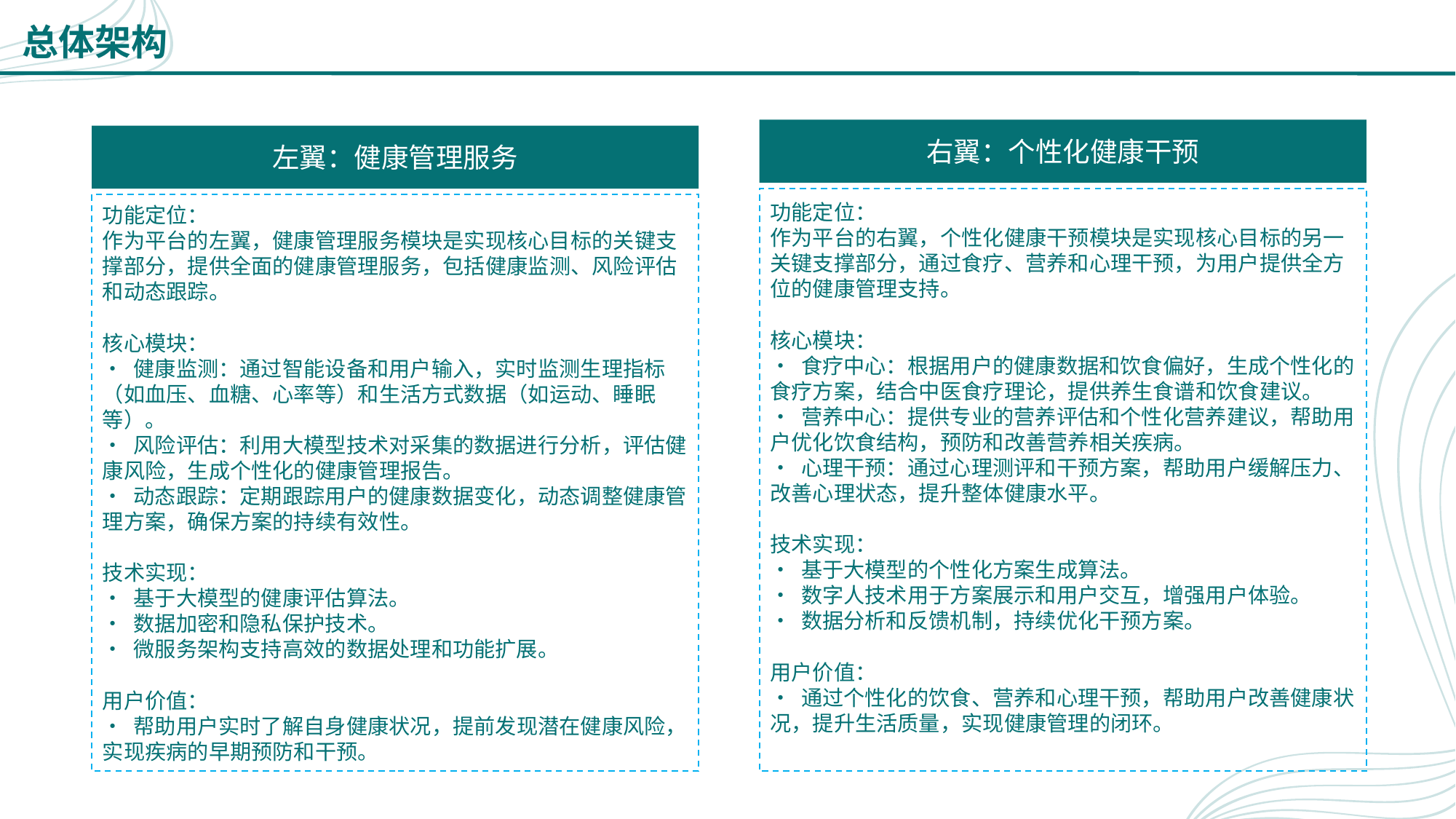

总体架构
右翼：个性化健康干预
左翼：健康管理服务
功能定位：
作为平台的右翼，个性化健康干预模块是实现核心目标的另一关键支撑部分，通过食疗、营养和心理干预，为用户提供全方位的健康管理支持。

核心模块：
• 食疗中心：根据用户的健康数据和饮食偏好，生成个性化的食疗方案，结合中医食疗理论，提供养生食谱和饮食建议。
• 营养中心：提供专业的营养评估和个性化营养建议，帮助用户优化饮食结构，预防和改善营养相关疾病。
• 心理干预：通过心理测评和干预方案，帮助用户缓解压力、改善心理状态，提升整体健康水平。

技术实现：
• 基于大模型的个性化方案生成算法。
• 数字人技术用于方案展示和用户交互，增强用户体验。
• 数据分析和反馈机制，持续优化干预方案。

用户价值：
• 通过个性化的饮食、营养和心理干预，帮助用户改善健康状况，提升生活质量，实现健康管理的闭环。

功能定位：
作为平台的左翼，健康管理服务模块是实现核心目标的关键支撑部分，提供全面的健康管理服务，包括健康监测、风险评估和动态跟踪。

核心模块：
• 健康监测：通过智能设备和用户输入，实时监测生理指标（如血压、血糖、心率等）和生活方式数据（如运动、睡眠等）。
• 风险评估：利用大模型技术对采集的数据进行分析，评估健康风险，生成个性化的健康管理报告。
• 动态跟踪：定期跟踪用户的健康数据变化，动态调整健康管理方案，确保方案的持续有效性。

技术实现：
• 基于大模型的健康评估算法。
• 数据加密和隐私保护技术。
• 微服务架构支持高效的数据处理和功能扩展。

用户价值：
• 帮助用户实时了解自身健康状况，提前发现潜在健康风险，实现疾病的早期预防和干预。